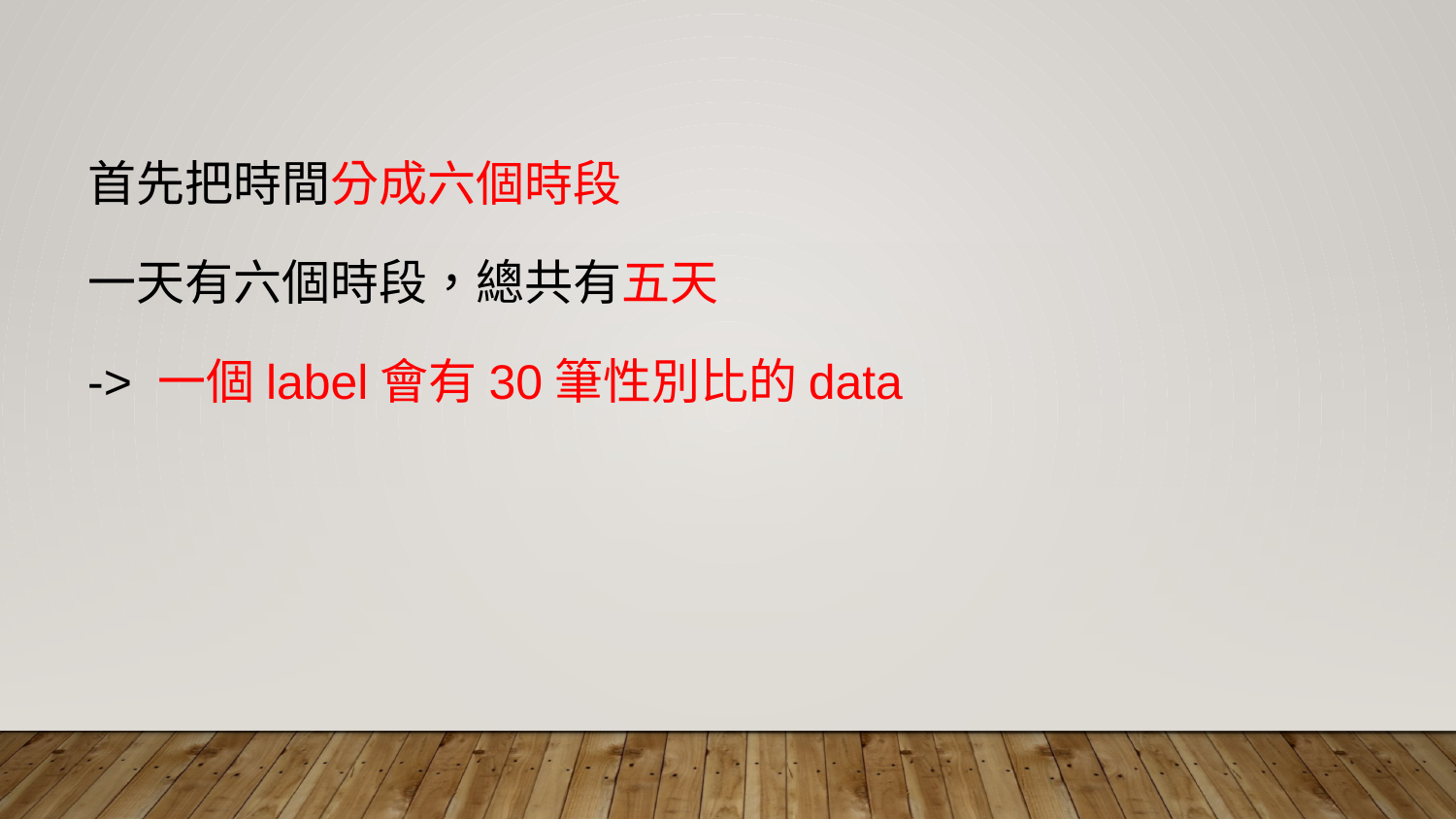

首先把時間分成六個時段
一天有六個時段，總共有五天
-> 一個label會有30筆性別比的data